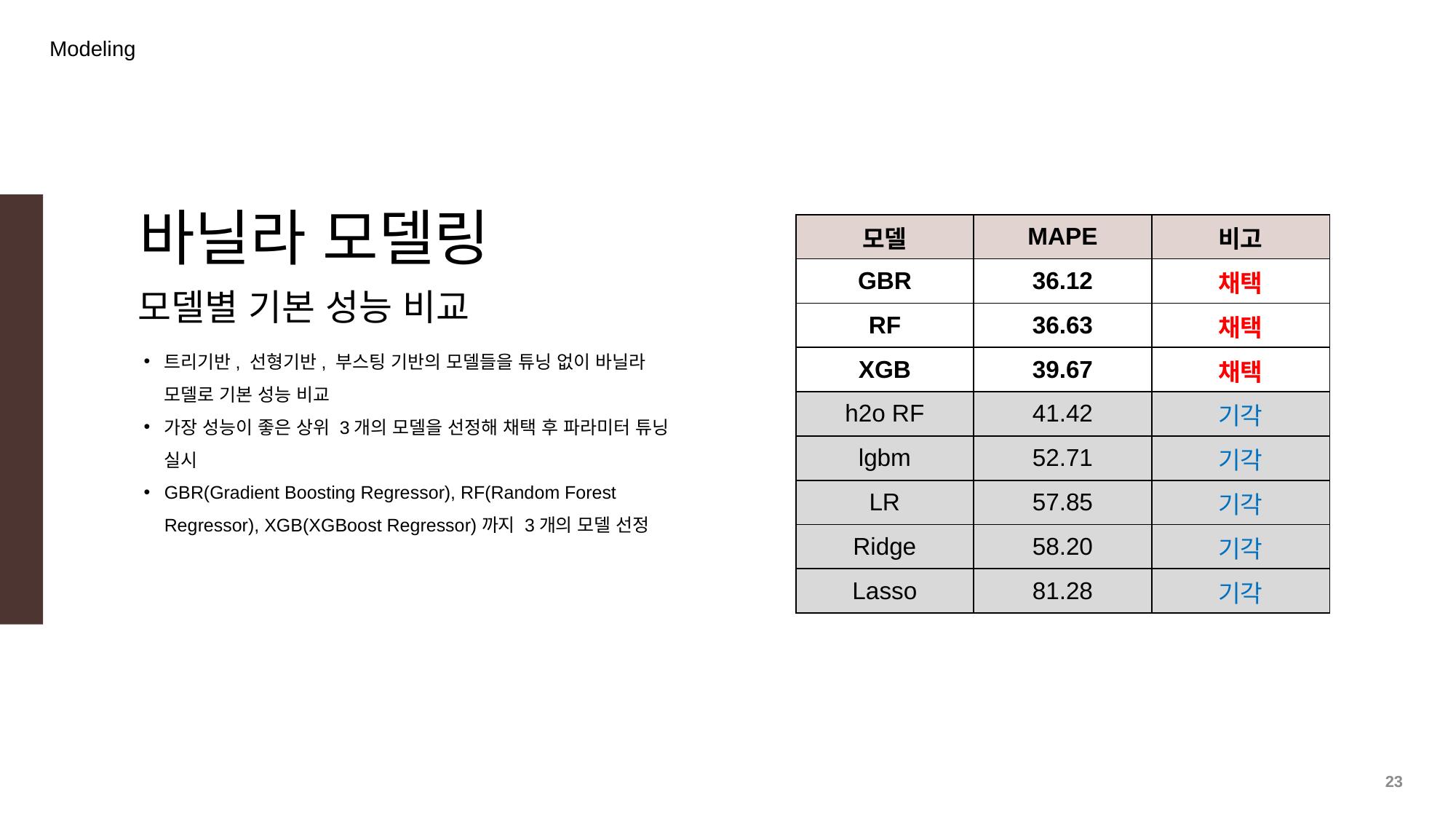

Modeling
바닐라 모델링
| 모델 | MAPE | 비고 |
| --- | --- | --- |
| GBR | 36.12 | 채택 |
| RF | 36.63 | 채택 |
| XGB | 39.67 | 채택 |
| h2o RF | 41.42 | 기각 |
| lgbm | 52.71 | 기각 |
| LR | 57.85 | 기각 |
| Ridge | 58.20 | 기각 |
| Lasso | 81.28 | 기각 |
모델별 기본 성능 비교
트리기반, 선형기반, 부스팅 기반의 모델들을 튜닝 없이 바닐라 모델로 기본 성능 비교
가장 성능이 좋은 상위 3개의 모델을 선정해 채택 후 파라미터 튜닝 실시
GBR(Gradient Boosting Regressor), RF(Random Forest Regressor), XGB(XGBoost Regressor)까지 3개의 모델 선정

23